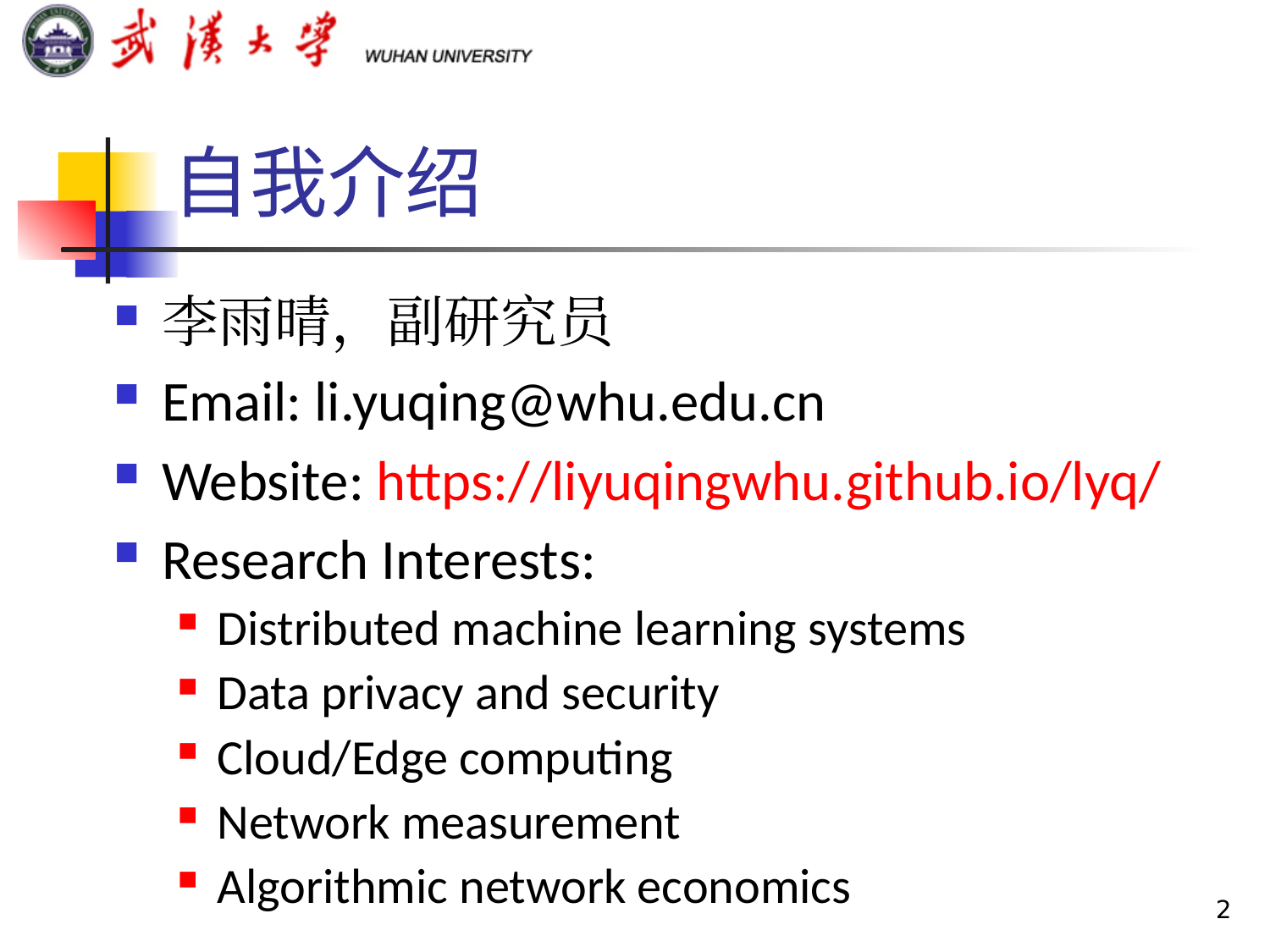

自我介绍
李雨晴，副研究员
Email: li.yuqing@whu.edu.cn
Website: https://liyuqingwhu.github.io/lyq/
Research Interests:
Distributed machine learning systems
Data privacy and security
Cloud/Edge computing
Network measurement
Algorithmic network economics

2